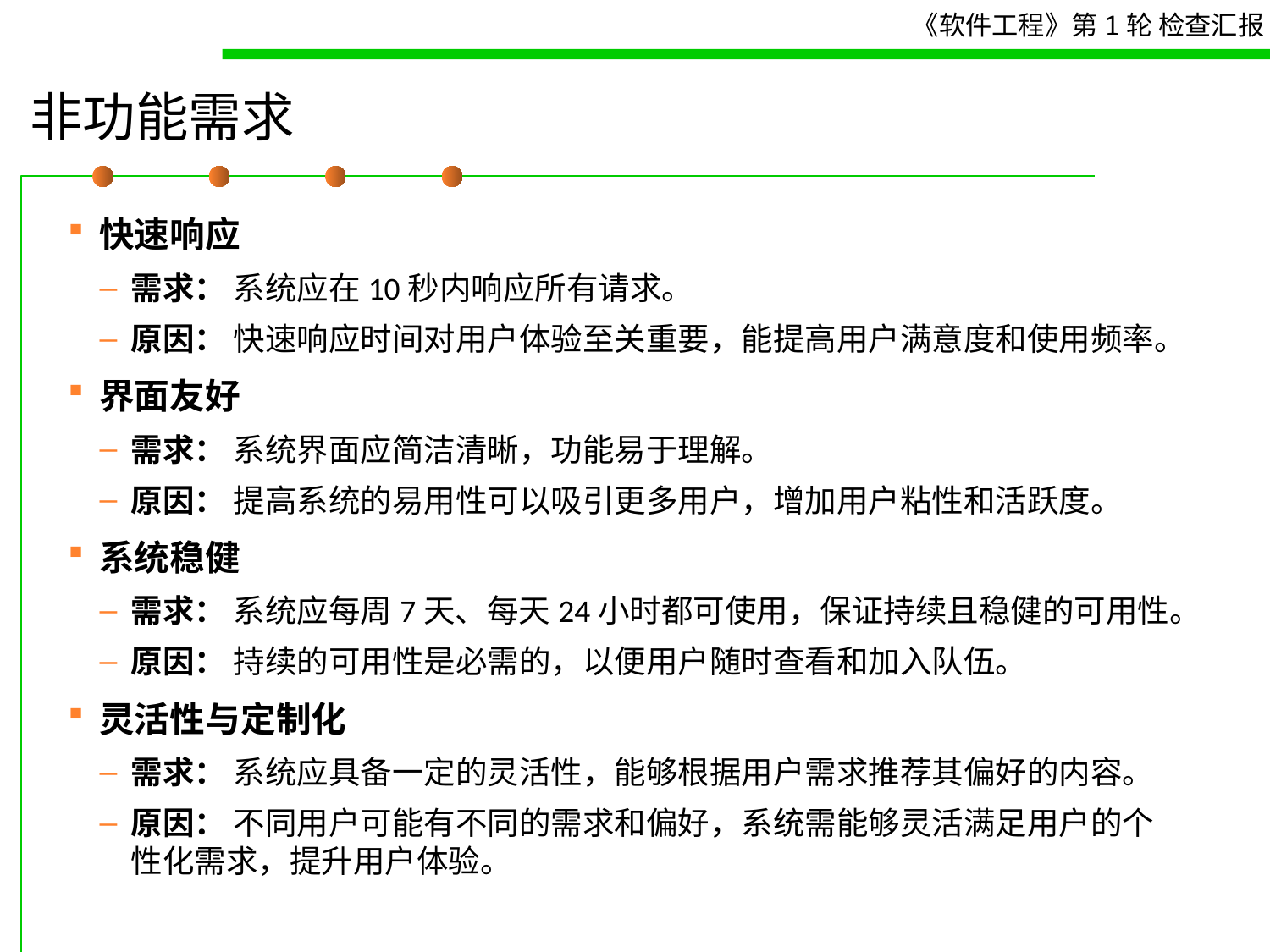

# 非功能需求
快速响应
需求： 系统应在10秒内响应所有请求。
原因： 快速响应时间对用户体验至关重要，能提高用户满意度和使用频率。
界面友好
需求： 系统界面应简洁清晰，功能易于理解。
原因： 提高系统的易用性可以吸引更多用户，增加用户粘性和活跃度。
系统稳健
需求： 系统应每周7天、每天24小时都可使用，保证持续且稳健的可用性。
原因： 持续的可用性是必需的，以便用户随时查看和加入队伍。
灵活性与定制化
需求： 系统应具备一定的灵活性，能够根据用户需求推荐其偏好的内容。
原因： 不同用户可能有不同的需求和偏好，系统需能够灵活满足用户的个性化需求，提升用户体验。